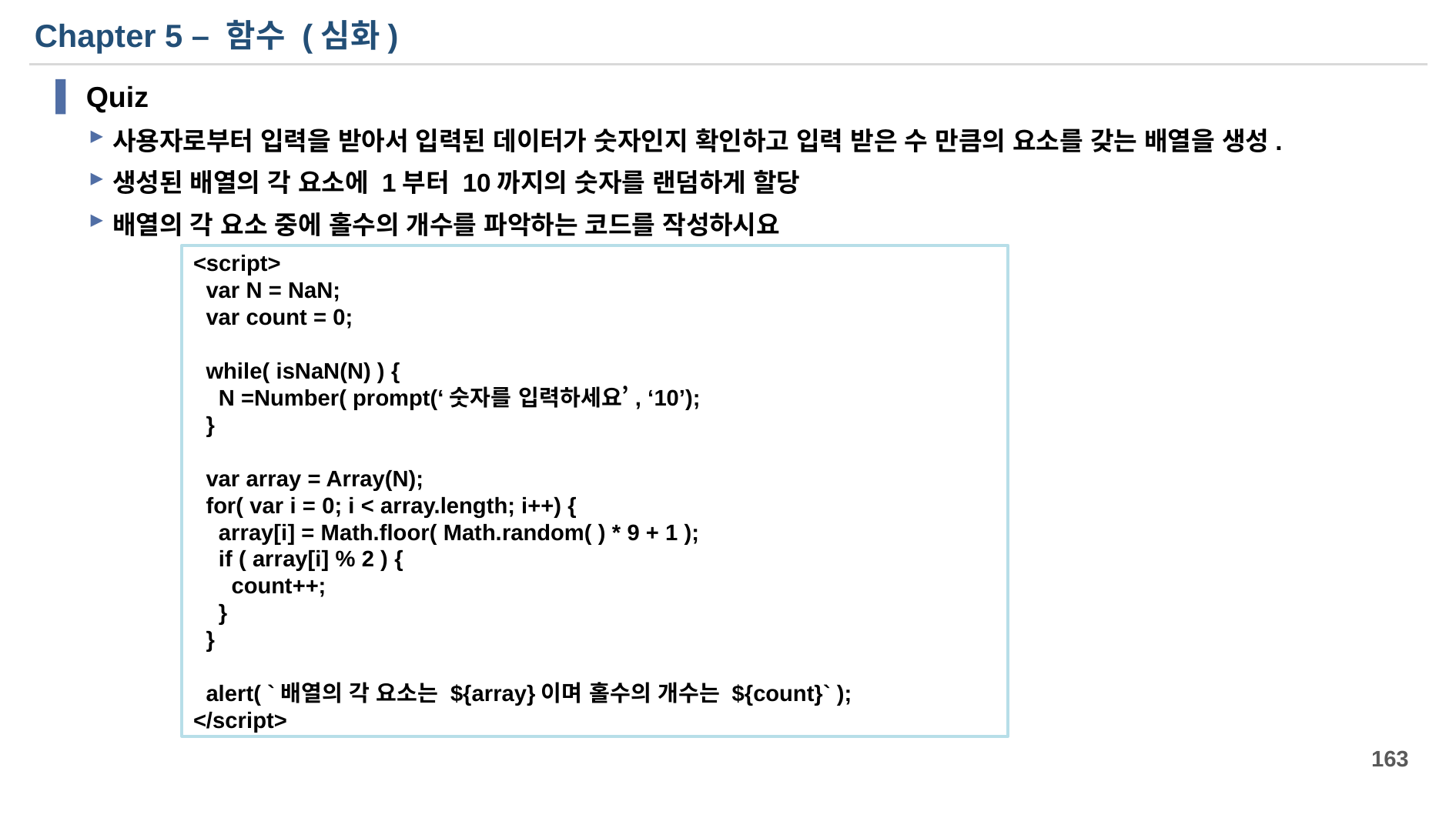

# Chapter 5 – 함수 (심화)
Quiz
사용자로부터 입력을 받아서 입력된 데이터가 숫자인지 확인하고 입력 받은 수 만큼의 요소를 갖는 배열을 생성.
생성된 배열의 각 요소에 1부터 10까지의 숫자를 랜덤하게 할당
배열의 각 요소 중에 홀수의 개수를 파악하는 코드를 작성하시요
<script>
  var N = NaN;
  var count = 0;

  while( isNaN(N) ) {
    N =Number( prompt(‘숫자를 입력하세요’, ‘10’);
  }

  var array = Array(N);
  for( var i = 0; i < array.length; i++) {
    array[i] = Math.floor( Math.random( ) * 9 + 1 );
    if ( array[i] % 2 ) {
      count++;
    }
  }

  alert( `배열의 각 요소는 ${array}이며 홀수의 개수는 ${count}` );
</script>
163